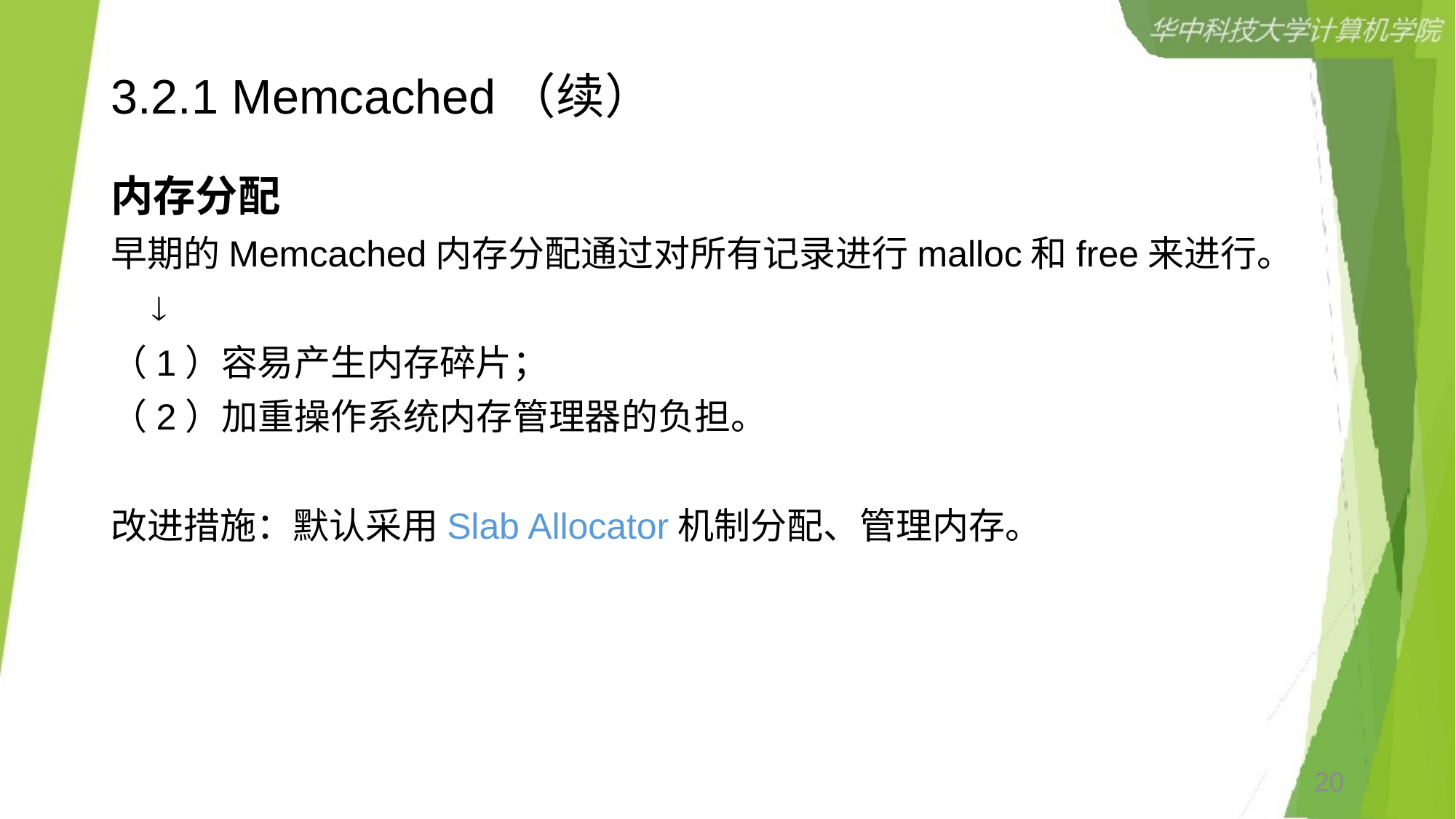

# 3.2.1 Memcached（续）
内存分配
早期的Memcached内存分配通过对所有记录进行malloc和free来进行。
    ↓
（1）容易产生内存碎片；
（2）加重操作系统内存管理器的负担。

改进措施：默认采用Slab Allocator机制分配、管理内存。
20